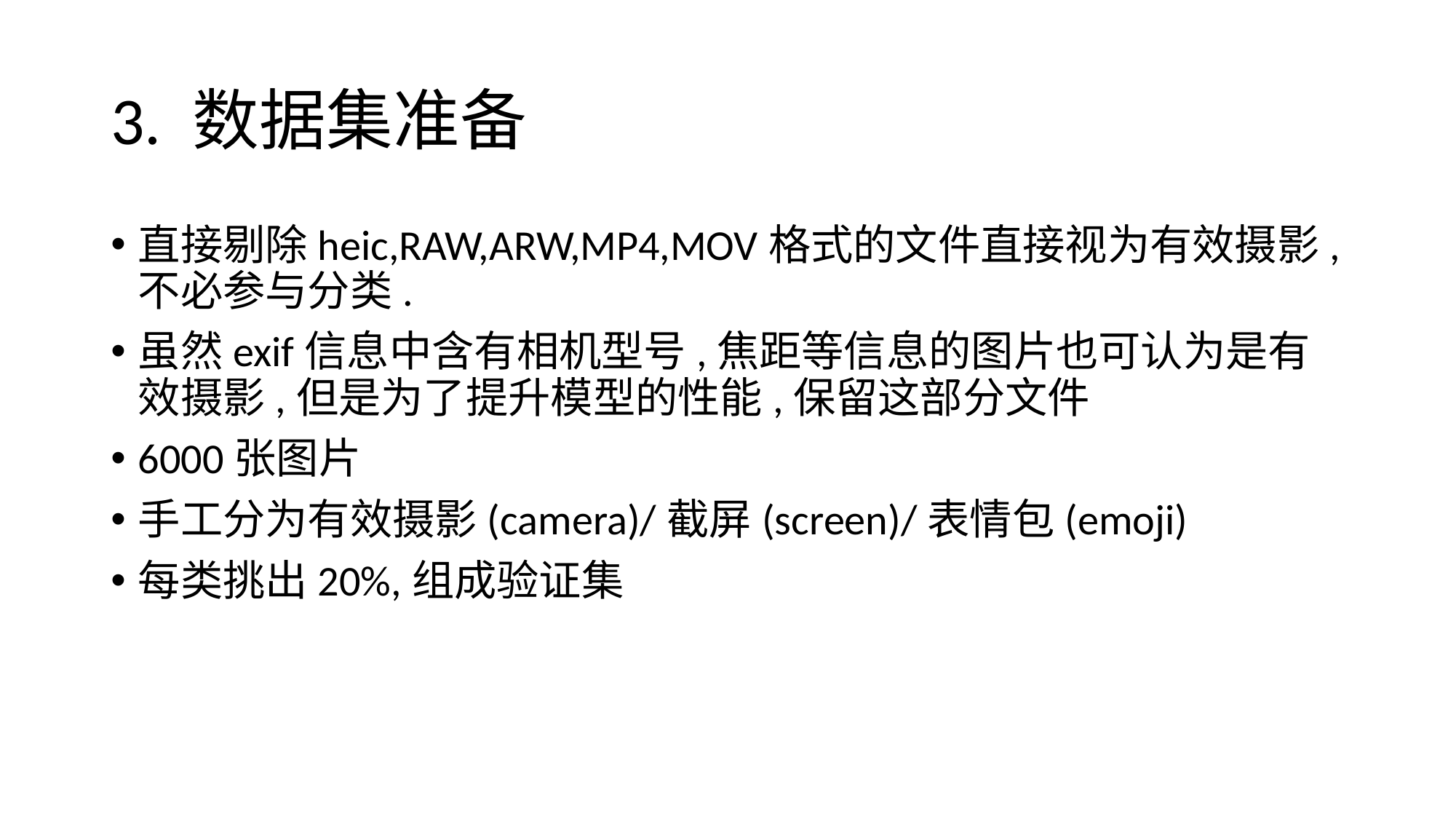

# 3. 数据集准备
直接剔除heic,RAW,ARW,MP4,MOV格式的文件直接视为有效摄影,不必参与分类.
虽然exif信息中含有相机型号,焦距等信息的图片也可认为是有效摄影,但是为了提升模型的性能,保留这部分文件
6000张图片
手工分为有效摄影(camera)/截屏(screen)/表情包(emoji)
每类挑出20%,组成验证集